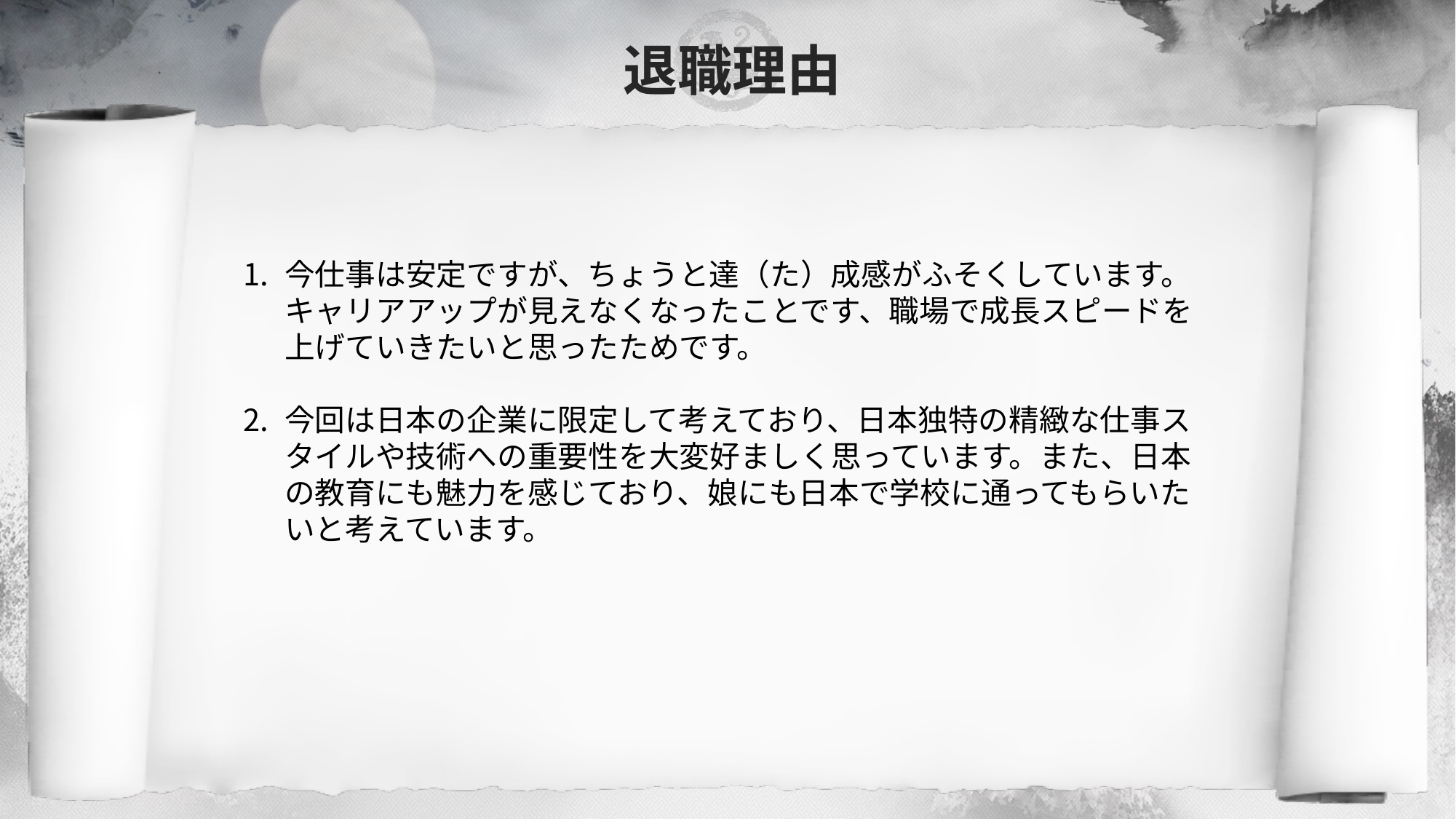

退職理由
今仕事は安定ですが、ちょうと達（た）成感がふそくしています。キャリアアップが見えなくなったことです、職場で成長スピードを上げていきたいと思ったためです。

今回は日本の企業に限定して考えており、日本独特の精緻な仕事スタイルや技術への重要性を大変好ましく思っています。また、日本の教育にも魅力を感じており、娘にも日本で学校に通ってもらいたいと考えています。